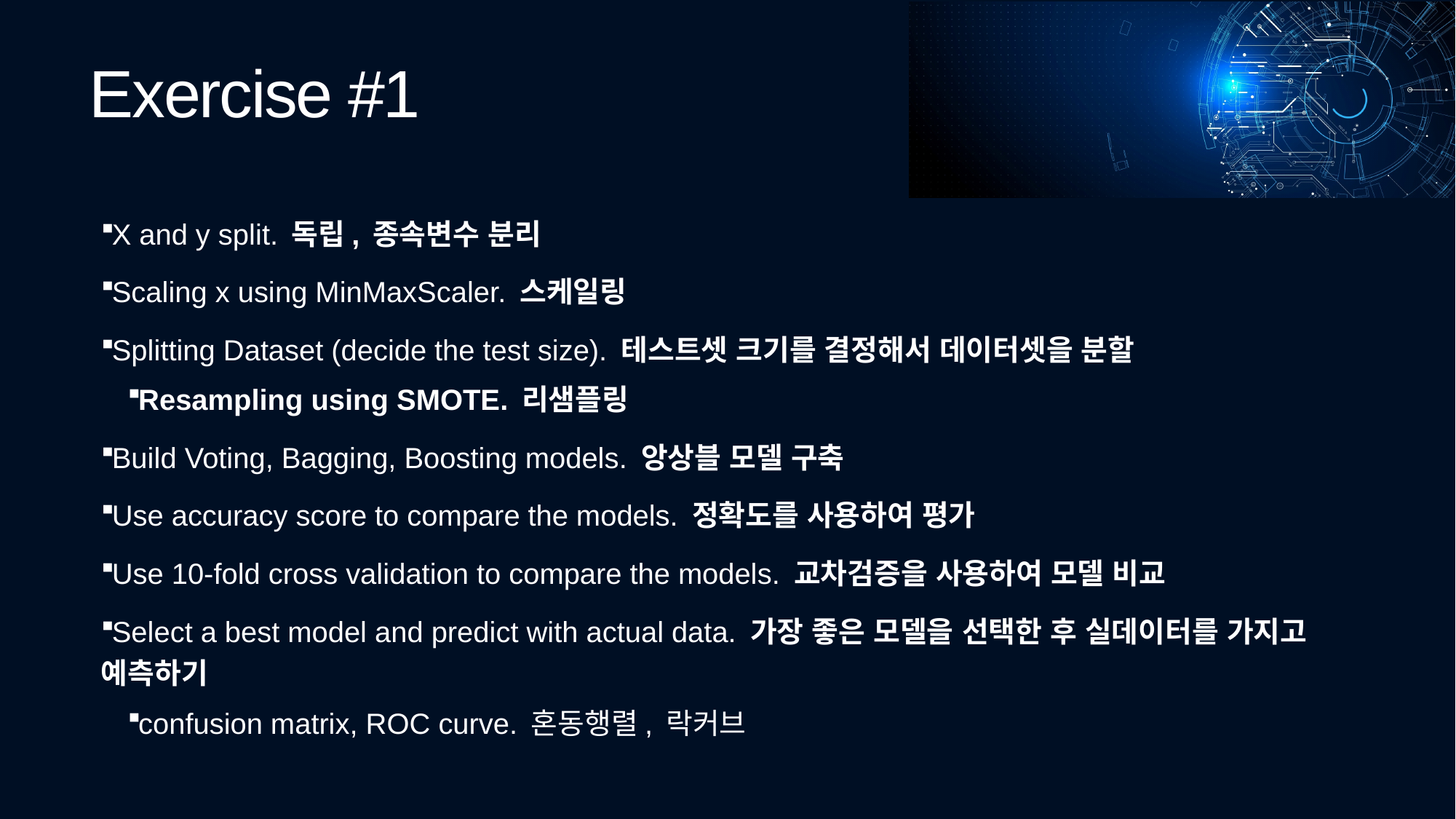

# Exercise #1
X and y split. 독립, 종속변수 분리
Scaling x using MinMaxScaler. 스케일링
Splitting Dataset (decide the test size). 테스트셋 크기를 결정해서 데이터셋을 분할
Resampling using SMOTE. 리샘플링
Build Voting, Bagging, Boosting models. 앙상블 모델 구축
Use accuracy score to compare the models. 정확도를 사용하여 평가
Use 10-fold cross validation to compare the models. 교차검증을 사용하여 모델 비교
Select a best model and predict with actual data. 가장 좋은 모델을 선택한 후 실데이터를 가지고 예측하기
confusion matrix, ROC curve. 혼동행렬, 락커브